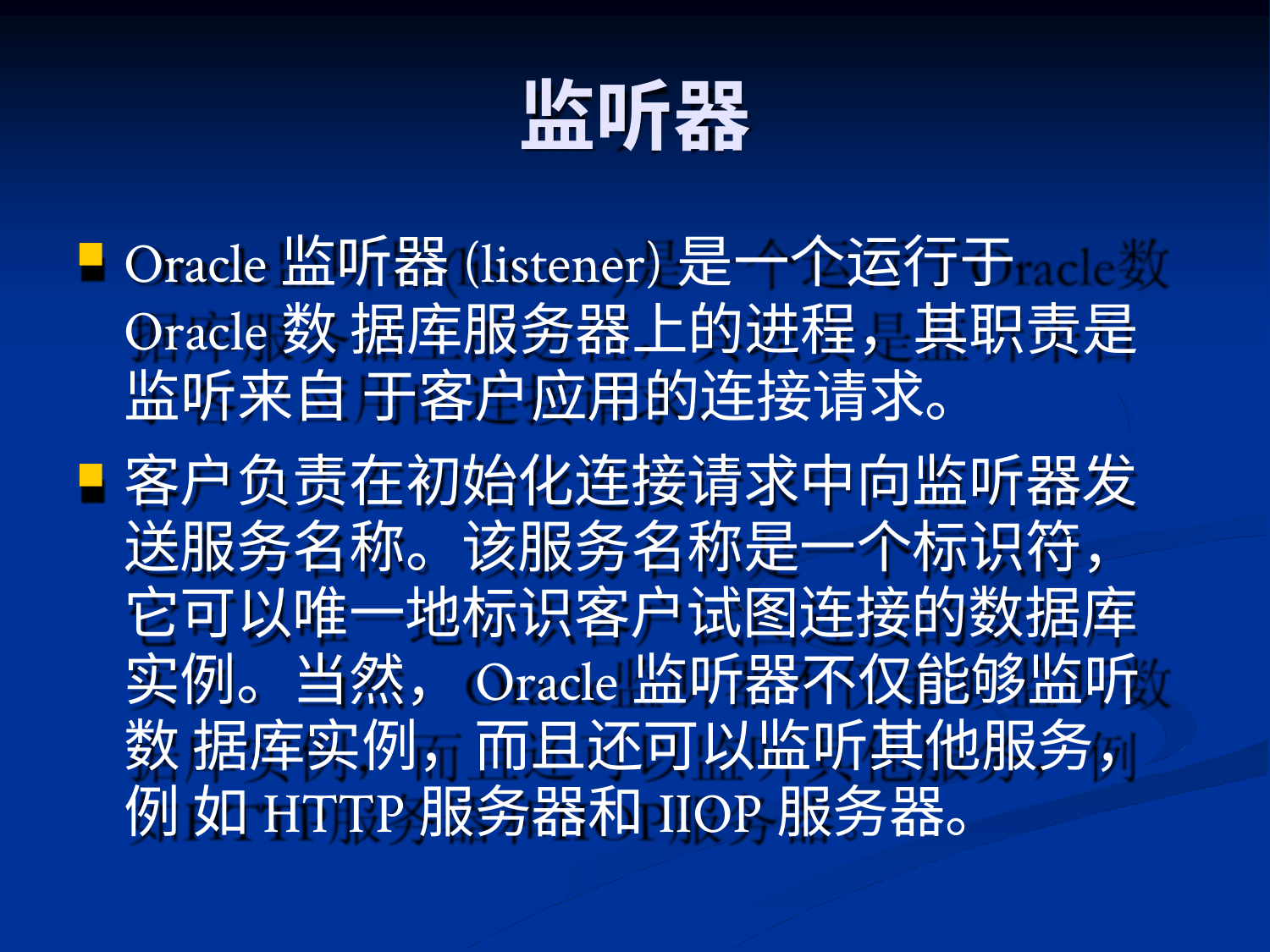

# 监听器

Oracle监听器(listener)是一个运行于Oracle数 据库服务器上的进程，其职责是监听来自 于客户应用的连接请求。
客户负责在初始化连接请求中向监听器发 送服务名称。该服务名称是一个标识符，  它可以唯一地标识客户试图连接的数据库 实例。当然，Oracle监听器不仅能够监听数 据库实例，而且还可以监听其他服务，例 如HTTP服务器和IIOP服务器。